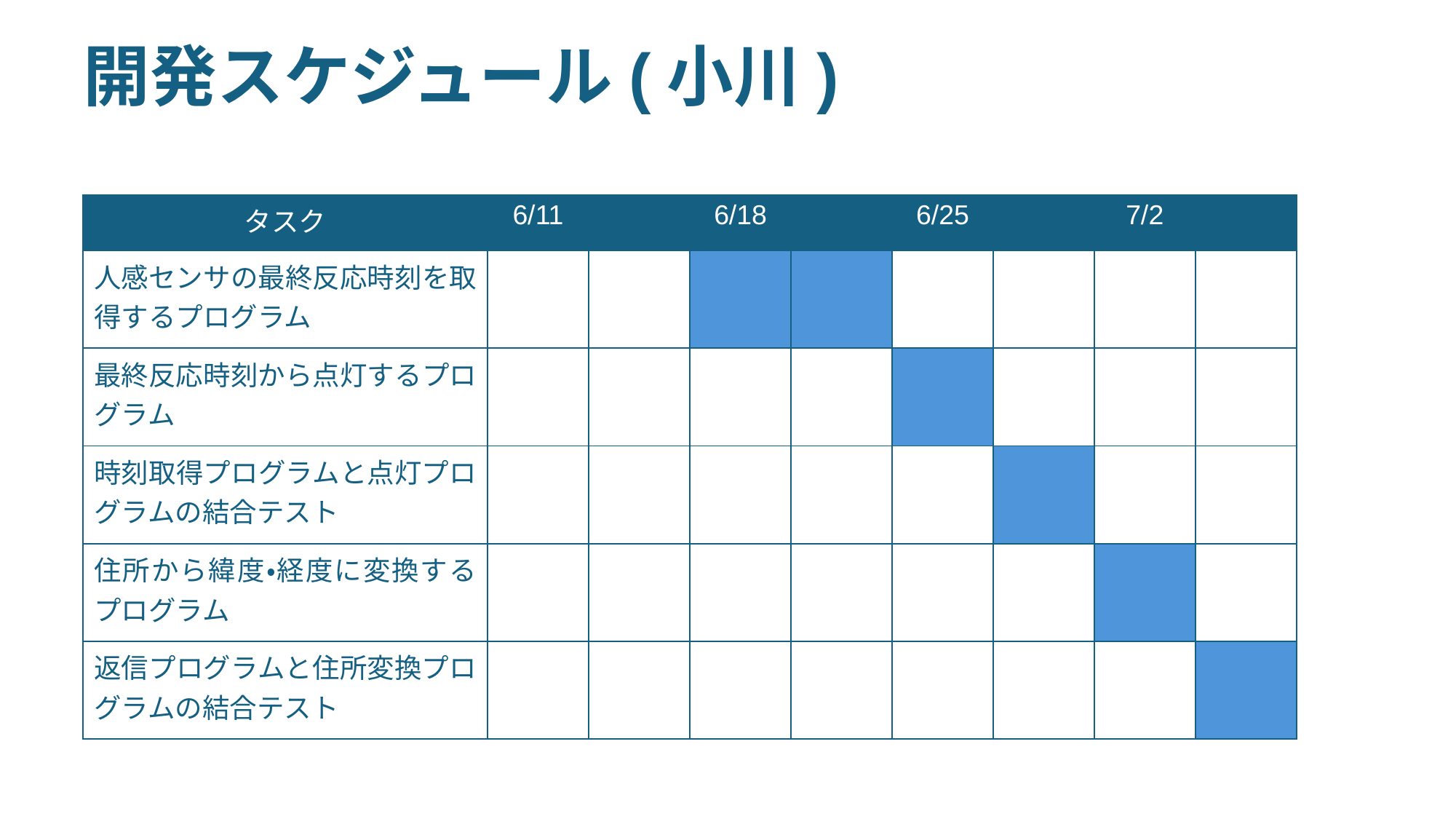

# 開発スケジュール(小川)
| タスク | 6/11 |  | 6/18 |  | 6/25 |  | 7/2 |  |
| --- | --- | --- | --- | --- | --- | --- | --- | --- |
| 人感センサの最終反応時刻を取得するプログラム |  |  |  |  |  |  |  |  |
| 最終反応時刻から点灯するプログラム |  |  |  |  |  |  |  |  |
| 時刻取得プログラムと点灯プログラムの結合テスト |  |  |  |  |  |  |  |  |
| 住所から緯度・経度に変換するプログラム |  |  |  |  |  |  |  |  |
| 返信プログラムと住所変換プログラムの結合テスト |  |  |  |  |  |  |  |  |